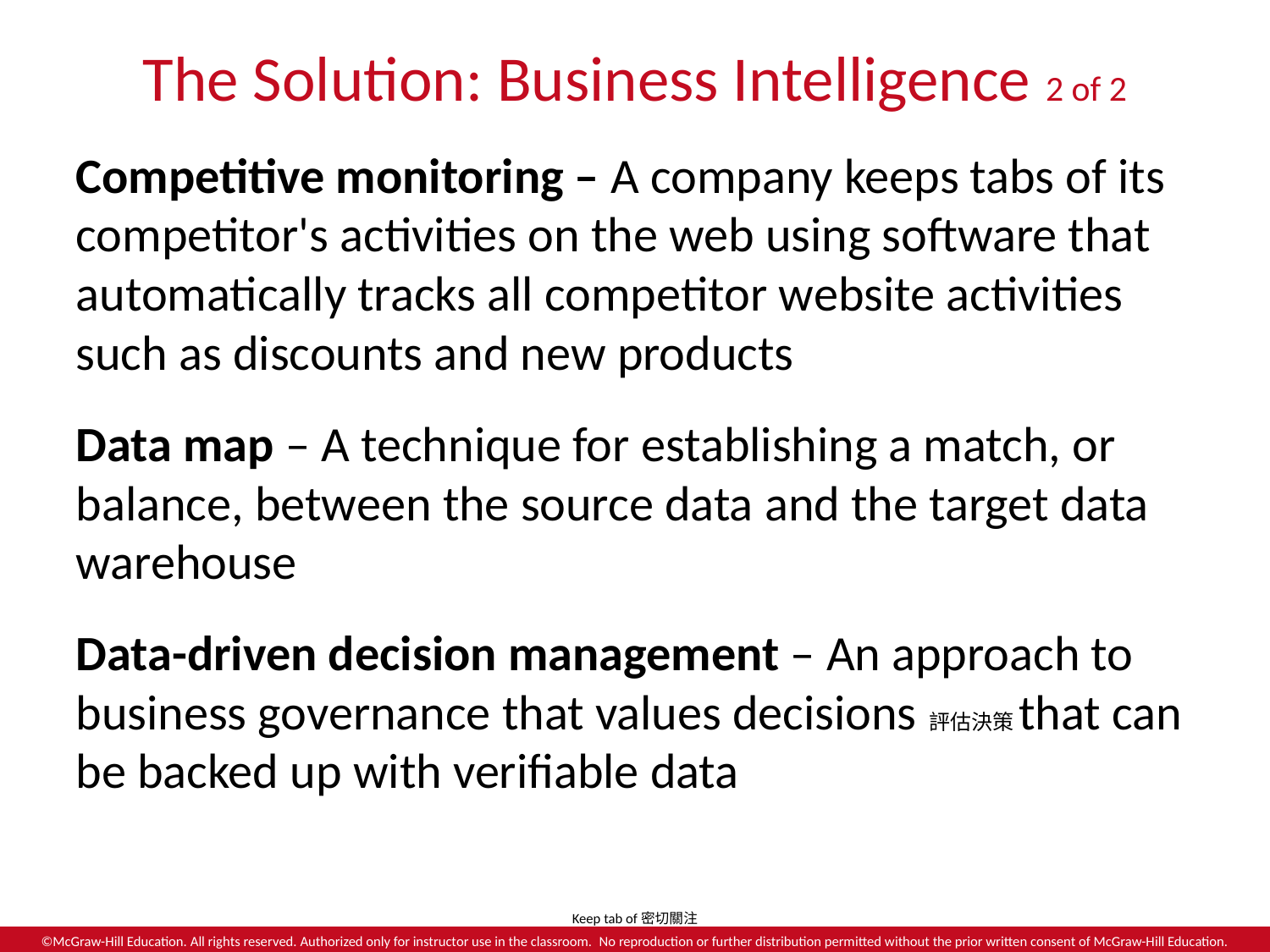

# The Solution: Business Intelligence 2 of 2
Competitive monitoring – A company keeps tabs of its competitor's activities on the web using software that automatically tracks all competitor website activities such as discounts and new products
Data map – A technique for establishing a match, or balance, between the source data and the target data warehouse
Data-driven decision management – An approach to business governance that values decisions評估決策that can be backed up with verifiable data
Keep tab of密切關注